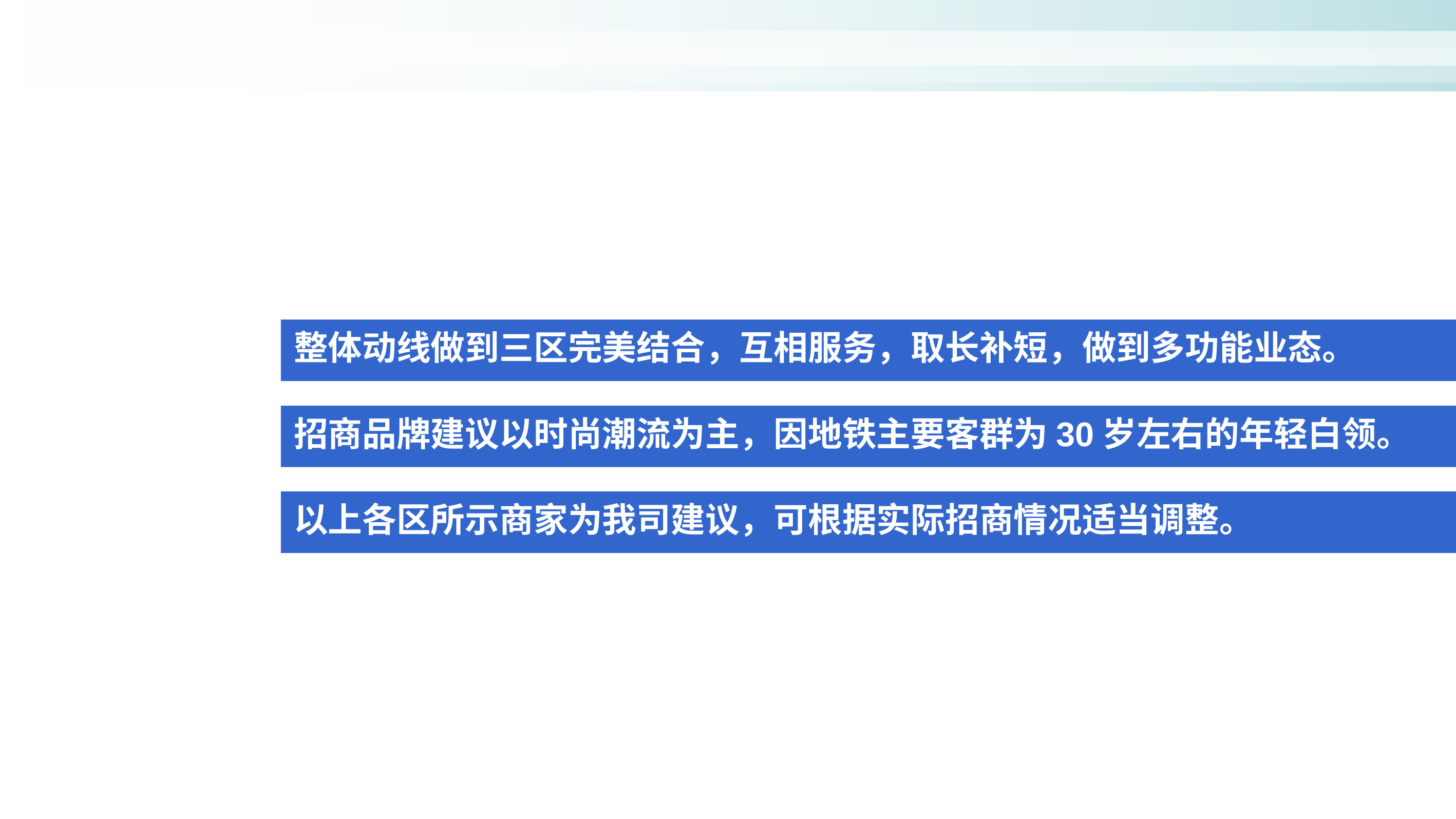

整体动线做到三区完美结合，互相服务，取长补短，做到多功能业态。
招商品牌建议以时尚潮流为主，因地铁主要客群为30岁左右的年轻白领。
以上各区所示商家为我司建议，可根据实际招商情况适当调整。